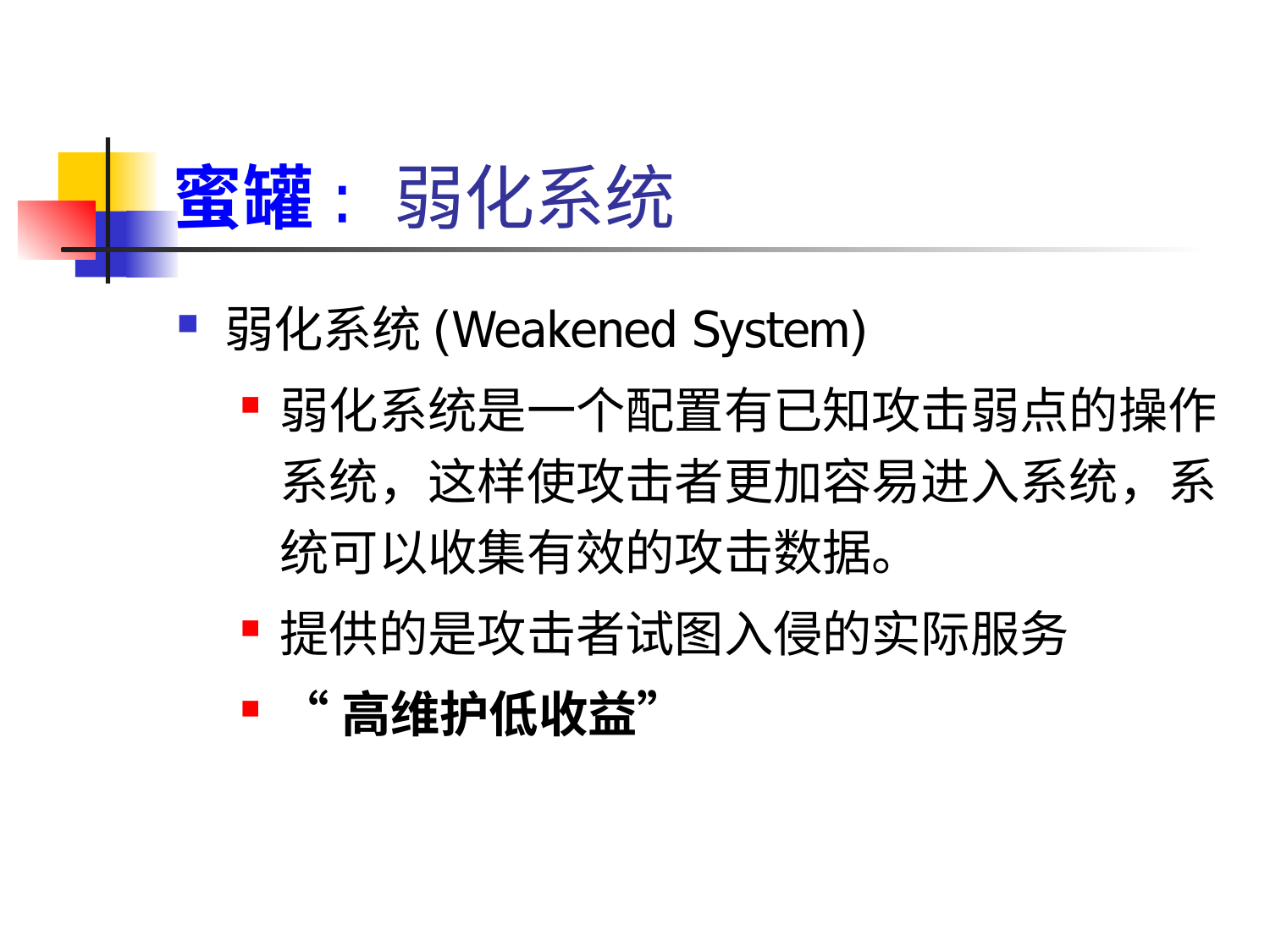

# 蜜罐: 弱化系统
弱化系统(Weakened System)
弱化系统是一个配置有已知攻击弱点的操作系统，这样使攻击者更加容易进入系统，系统可以收集有效的攻击数据。
提供的是攻击者试图入侵的实际服务
“高维护低收益”